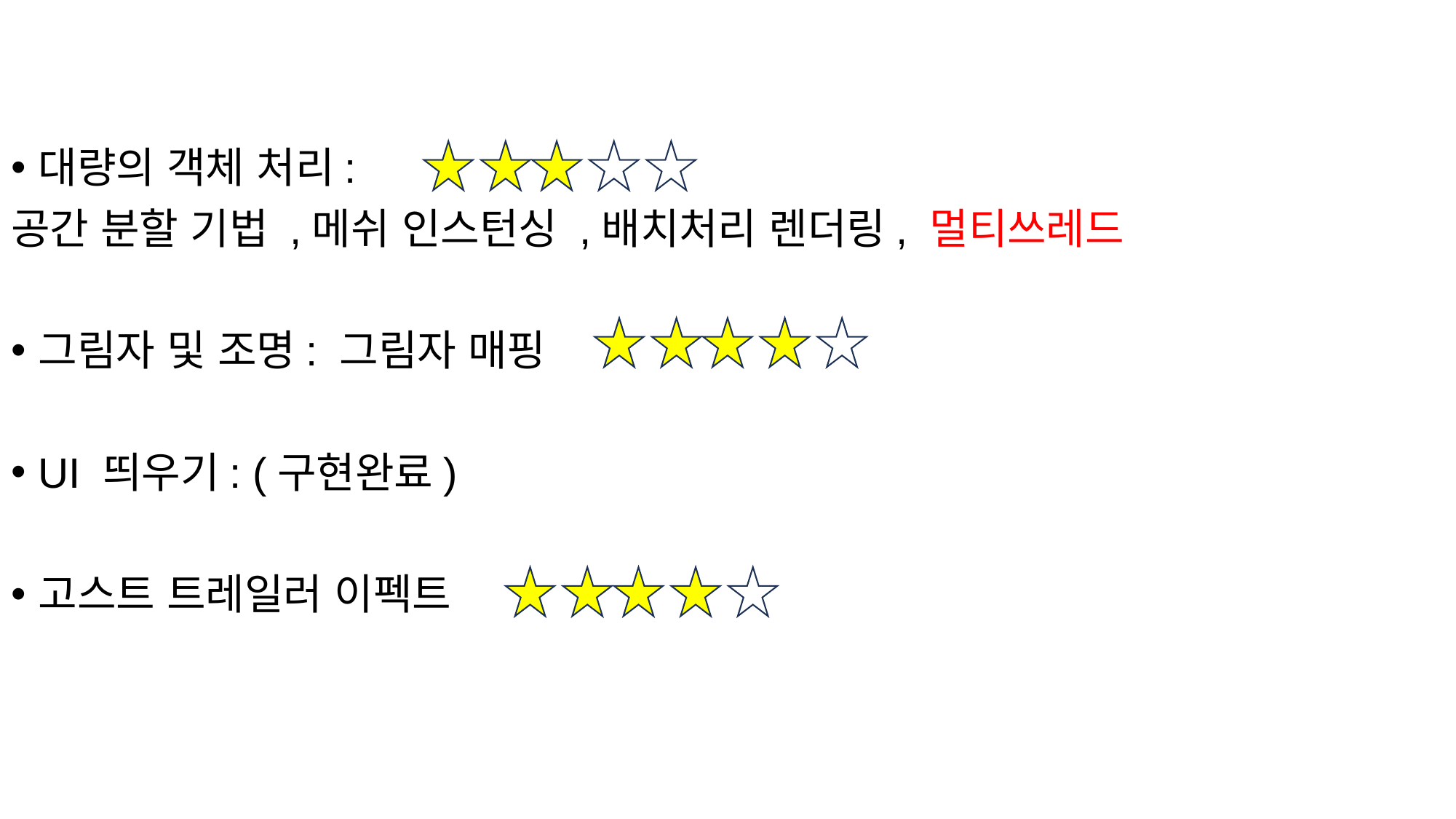

대량의 객체 처리:
공간 분할 기법 ,메쉬 인스턴싱 ,배치처리 렌더링, 멀티쓰레드

그림자 및 조명: 그림자 매핑

UI 띄우기: (구현완료)

고스트 트레일러 이펙트